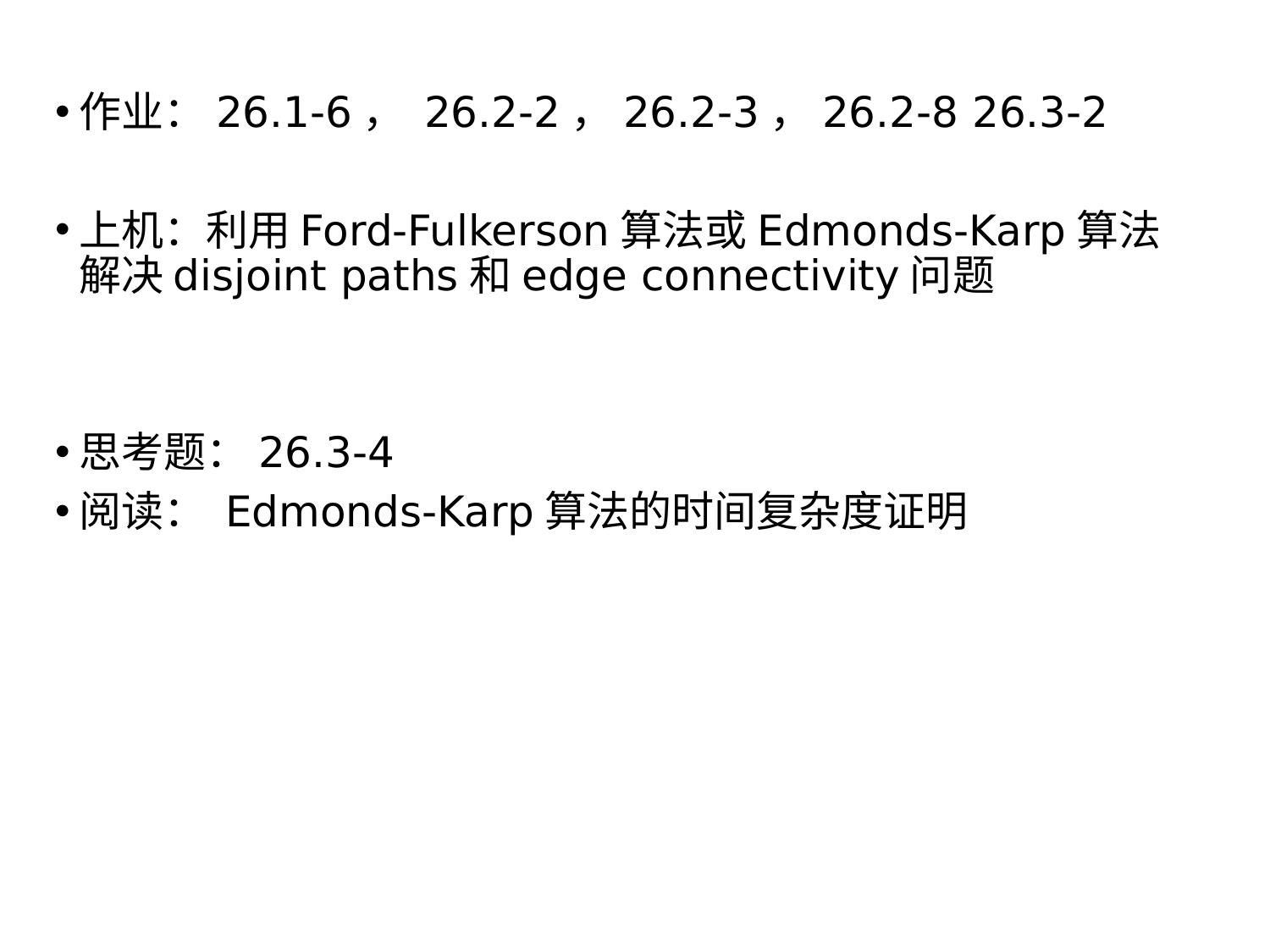

作业：26.1-6， 26.2-2，26.2-3，26.2-8 26.3-2

上机：利用Ford-Fulkerson算法或Edmonds-Karp算法解决disjoint paths和edge connectivity问题

思考题：26.3-4
阅读： Edmonds-Karp算法的时间复杂度证明